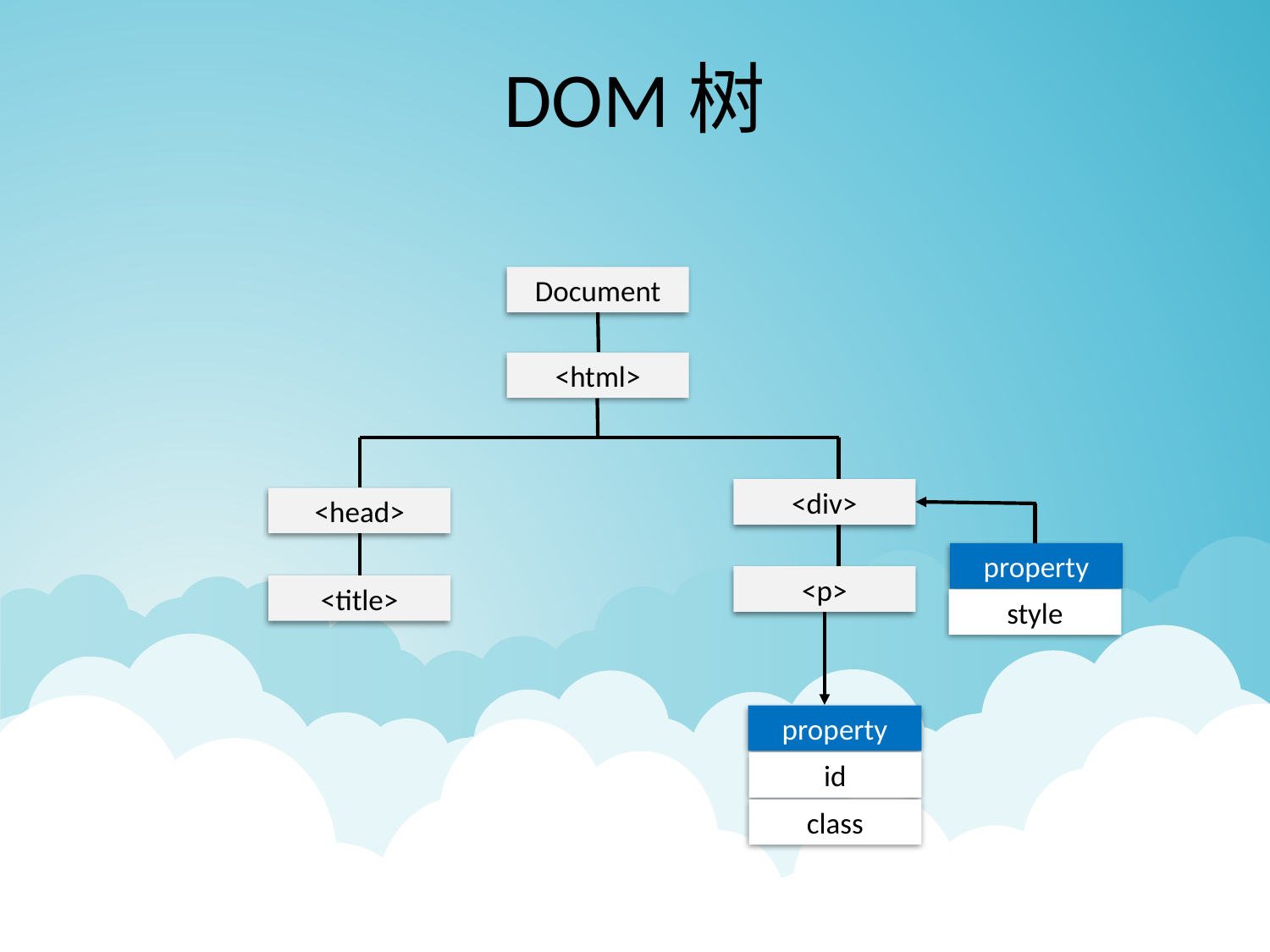

# DOM树
Document
<html>
<div>
<head>
property
<p>
<title>
style
property
id
class